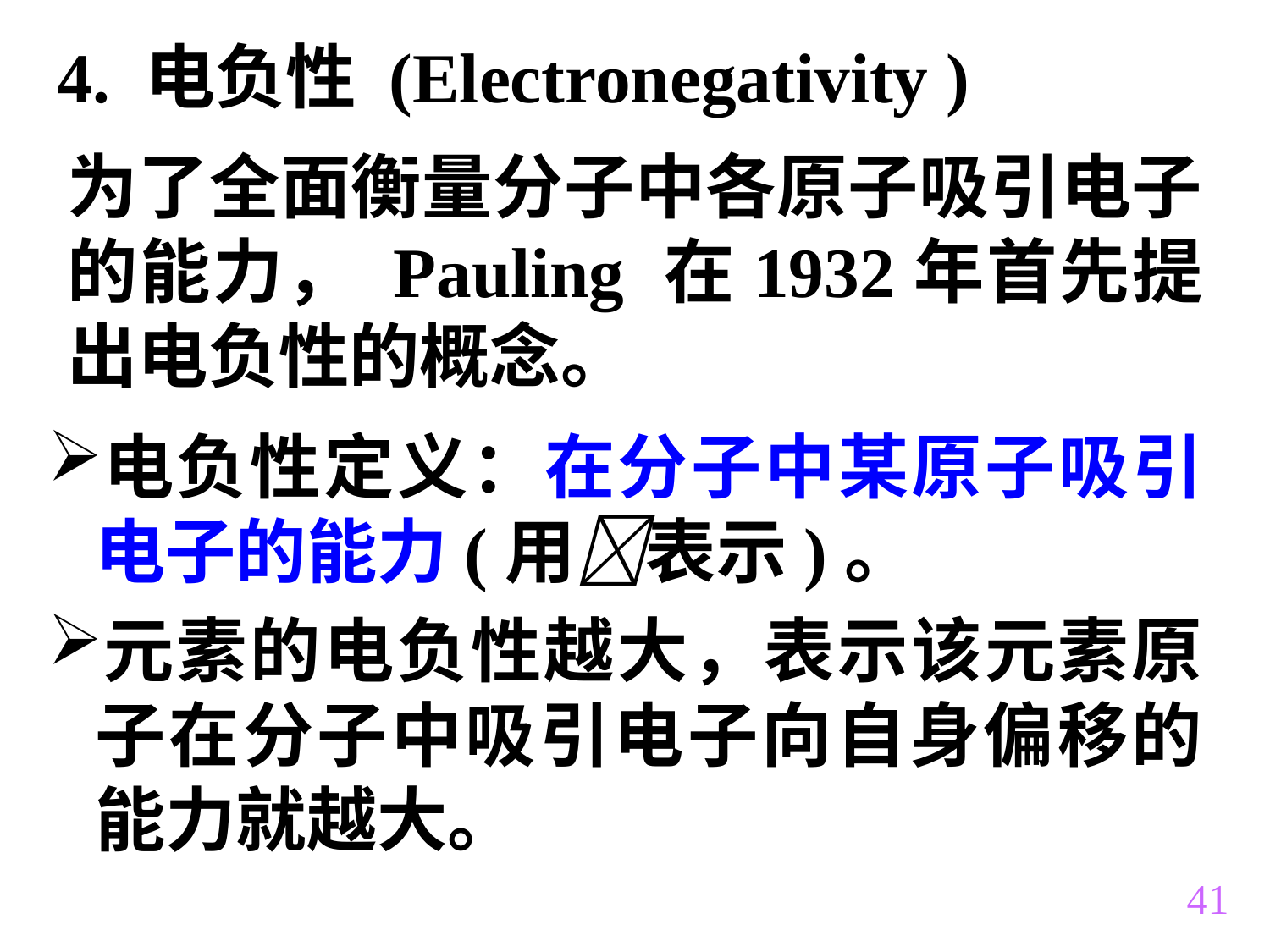

4. 电负性 (Electronegativity )
为了全面衡量分子中各原子吸引电子的能力， Pauling 在1932年首先提出电负性的概念。
电负性定义：在分子中某原子吸引电子的能力(用χ表示)。
元素的电负性越大，表示该元素原子在分子中吸引电子向自身偏移的能力就越大。